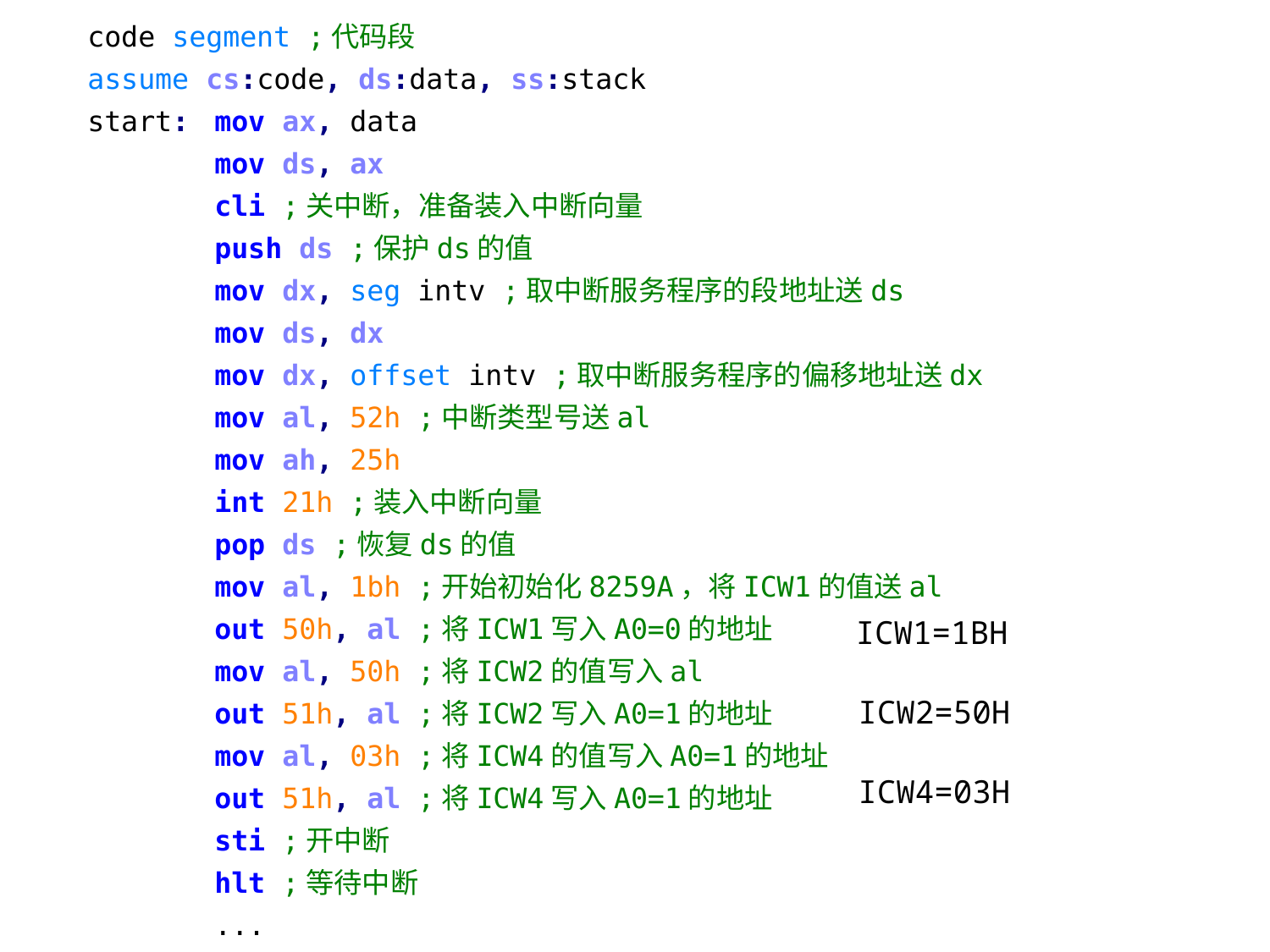

code segment ;代码段
assume cs:code, ds:data, ss:stack
start: 	mov ax, data
	mov ds, ax
	cli ;关中断，准备装入中断向量
	push ds ;保护ds的值
	mov dx, seg intv ;取中断服务程序的段地址送ds
	mov ds, dx
	mov dx, offset intv ;取中断服务程序的偏移地址送dx
	mov al, 52h ;中断类型号送al
	mov ah, 25h
	int 21h ;装入中断向量
	pop ds ;恢复ds的值
	mov al, 1bh ;开始初始化8259A，将ICW1的值送al
	out 50h, al ;将ICW1写入A0=0的地址
	mov al, 50h ;将ICW2的值写入al
	out 51h, al ;将ICW2写入A0=1的地址
	mov al, 03h ;将ICW4的值写入A0=1的地址
	out 51h, al ;将ICW4写入A0=1的地址
	sti ;开中断
	hlt ;等待中断
	...
ICW1=1BH
ICW2=50H
ICW4=03H